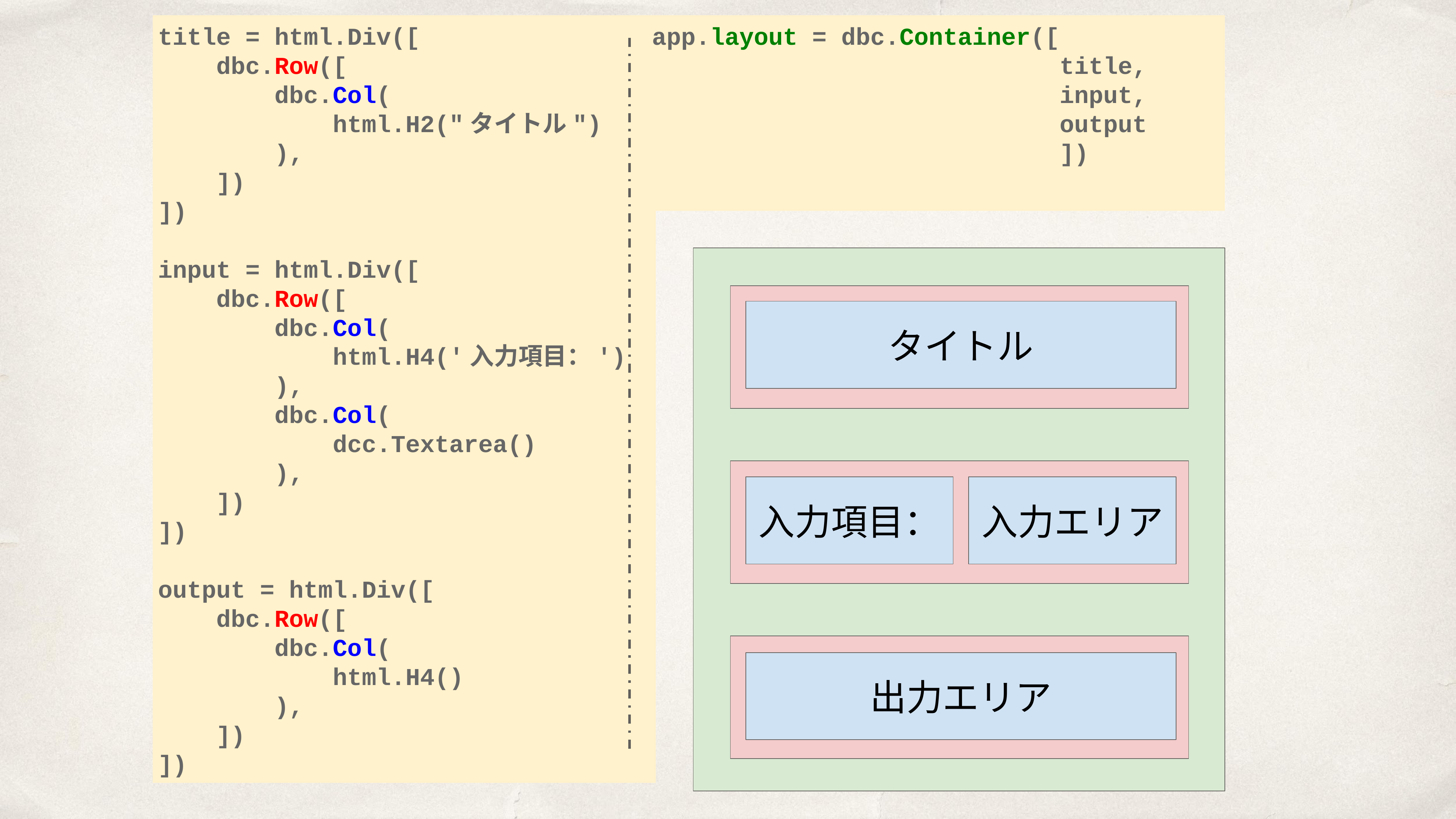

title = html.Div([
    dbc.Row([
        dbc.Col(
            html.H2("タイトル")
        ),
    ])
])

input = html.Div([
    dbc.Row([
        dbc.Col(
            html.H4('入力項目：')
        ),
        dbc.Col(
            dcc.Textarea()
        ),
    ])
])

output = html.Div([
    dbc.Row([
        dbc.Col(
            html.H4()
        ),
    ])
])
app.layout = dbc.Container([
                            title,
                            input,
                            output
                            ])

タイトル

入力項目：
入力エリア

出力エリア